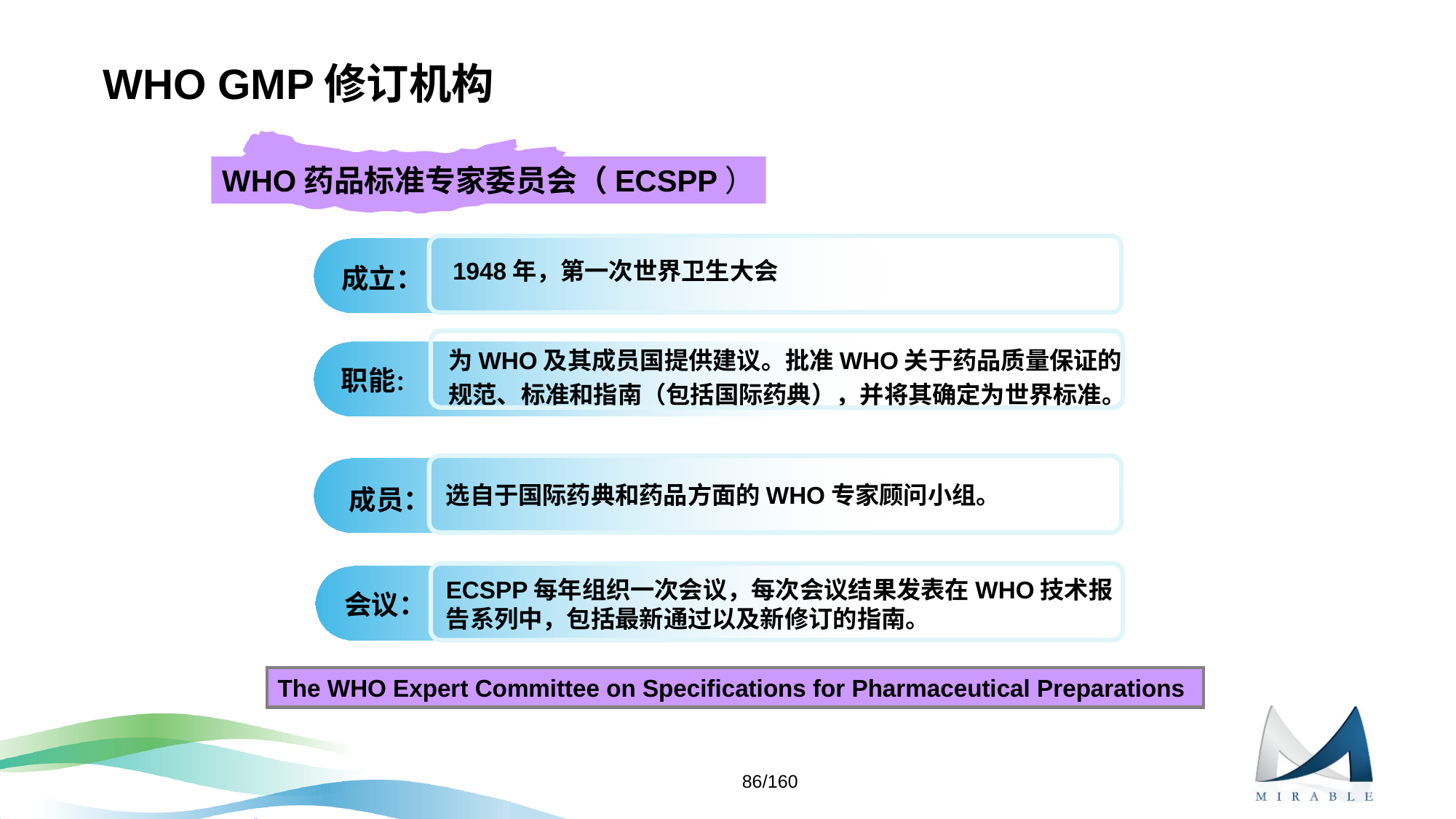

# WHO GMP修订机构

WHO药品标准专家委员会（ECSPP）

1948年，第一次世界卫生大会
成立：

为WHO及其成员国提供建议。批准WHO关于药品质量保证的
规范、标准和指南（包括国际药典），并将其确定为世界标准。

职能：

选自于国际药典和药品方面的WHO专家顾问小组。
成员：

ECSPP每年组织一次会议，每次会议结果发表在WHO技术报
告系列中，包括最新通过以及新修订的指南。
会议：
The WHO Expert Committee on Specifications for Pharmaceutical Preparations
86/160